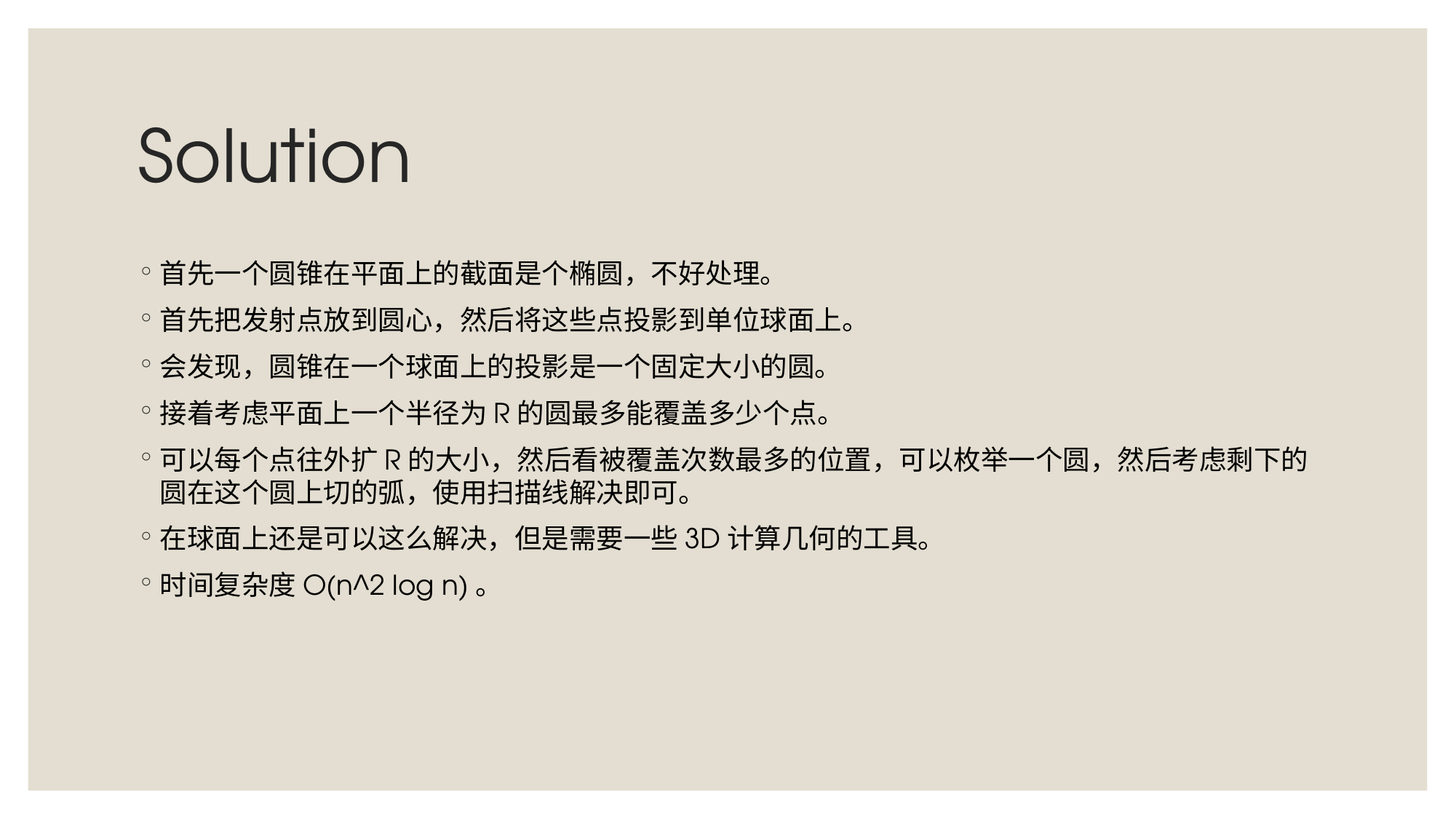

# Solution
首先一个圆锥在平面上的截面是个椭圆，不好处理。
首先把发射点放到圆心，然后将这些点投影到单位球面上。
会发现，圆锥在一个球面上的投影是一个固定大小的圆。
接着考虑平面上一个半径为R的圆最多能覆盖多少个点。
可以每个点往外扩R的大小，然后看被覆盖次数最多的位置，可以枚举一个圆，然后考虑剩下的圆在这个圆上切的弧，使用扫描线解决即可。
在球面上还是可以这么解决，但是需要一些3D计算几何的工具。
时间复杂度O(n^2 log n)。